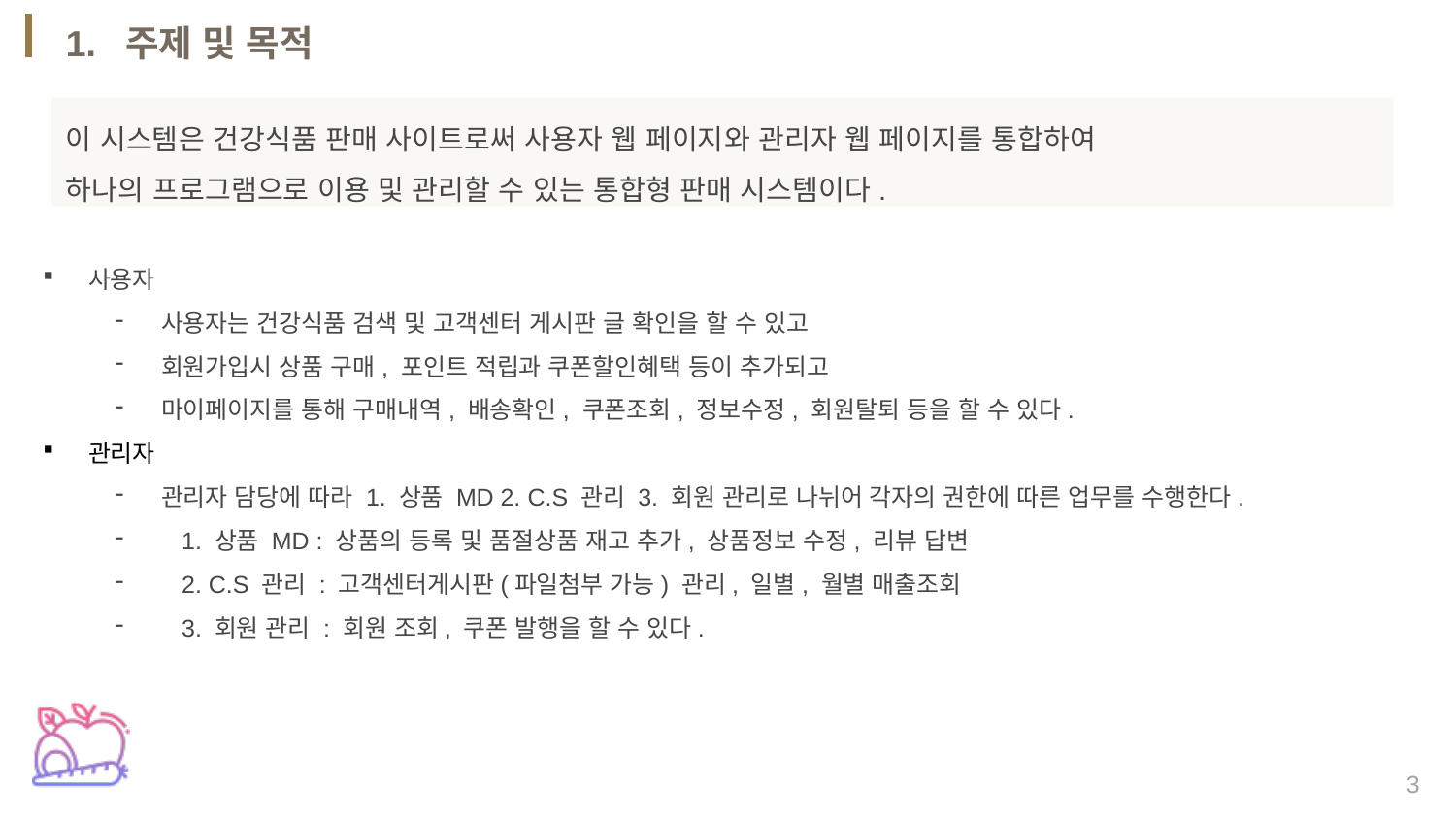

1.  주제 및 목적
이 시스템은 건강식품 판매 사이트로써 사용자 웹 페이지와 관리자 웹 페이지를 통합하여
하나의 프로그램으로 이용 및 관리할 수 있는 통합형 판매 시스템이다.
사용자
사용자는 건강식품 검색 및 고객센터 게시판 글 확인을 할 수 있고
회원가입시 상품 구매, 포인트 적립과 쿠폰할인혜택 등이 추가되고
마이페이지를 통해 구매내역, 배송확인, 쿠폰조회, 정보수정, 회원탈퇴 등을 할 수 있다.
관리자
관리자 담당에 따라 1. 상품 MD 2. C.S 관리 3. 회원 관리로 나뉘어 각자의 권한에 따른 업무를 수행한다.
   1. 상품 MD : 상품의 등록 및 품절상품 재고 추가, 상품정보 수정, 리뷰 답변
   2. C.S 관리 : 고객센터게시판(파일첨부 가능) 관리, 일별, 월별 매출조회
   3. 회원 관리 : 회원 조회, 쿠폰 발행을 할 수 있다.
3